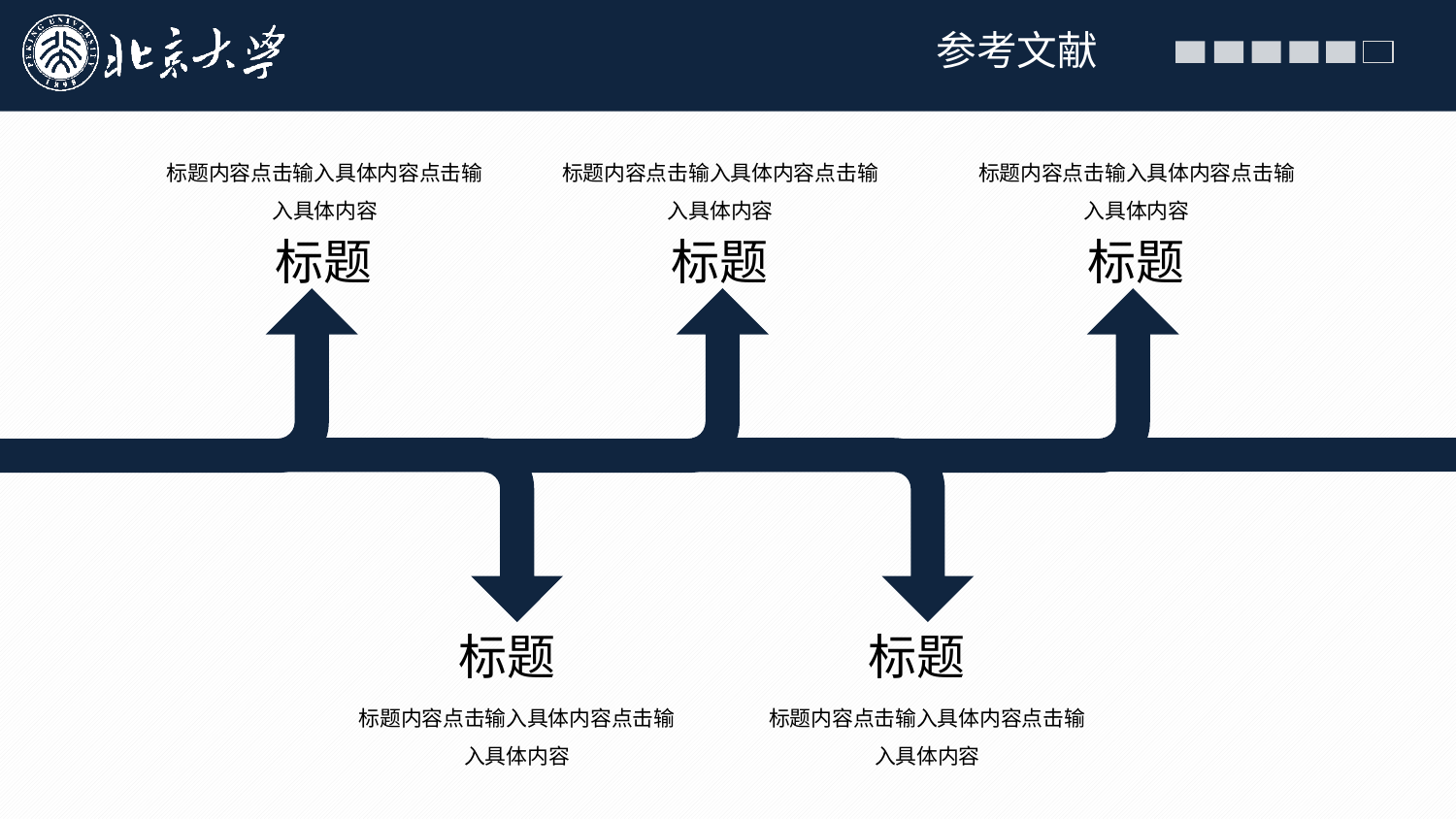

参考文献
标题内容点击输入具体内容点击输入具体内容
标题内容点击输入具体内容点击输入具体内容
标题内容点击输入具体内容点击输入具体内容
标题
标题
标题

标题
标题
标题内容点击输入具体内容点击输入具体内容
标题内容点击输入具体内容点击输入具体内容